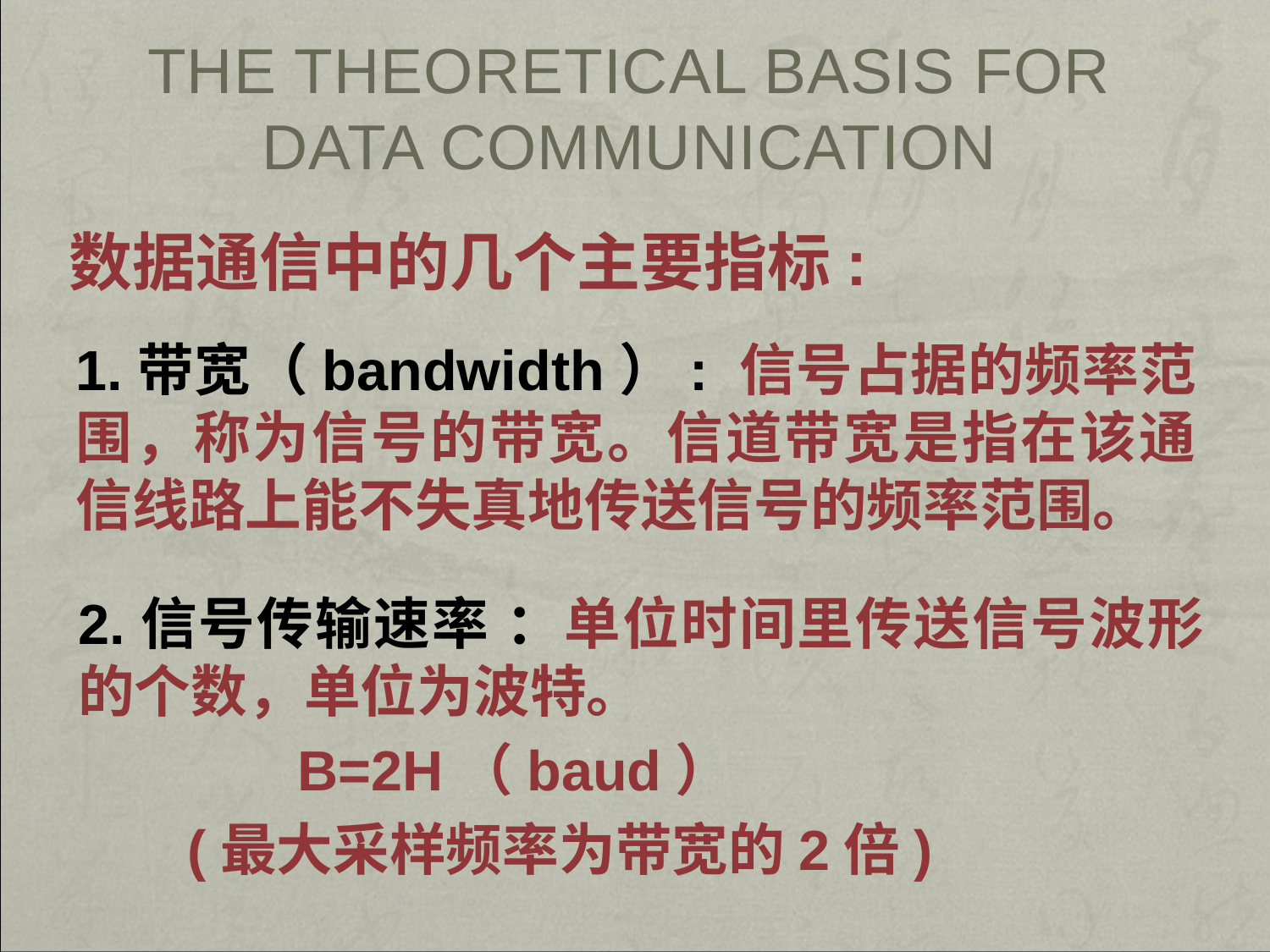

# The Theoretical Basis for Data Communication
数据通信中的几个主要指标:
1.带宽（bandwidth）: 信号占据的频率范围，称为信号的带宽。信道带宽是指在该通信线路上能不失真地传送信号的频率范围。
2.信号传输速率 ：单位时间里传送信号波形的个数，单位为波特。
              B=2H（baud）
       (最大采样频率为带宽的2倍)